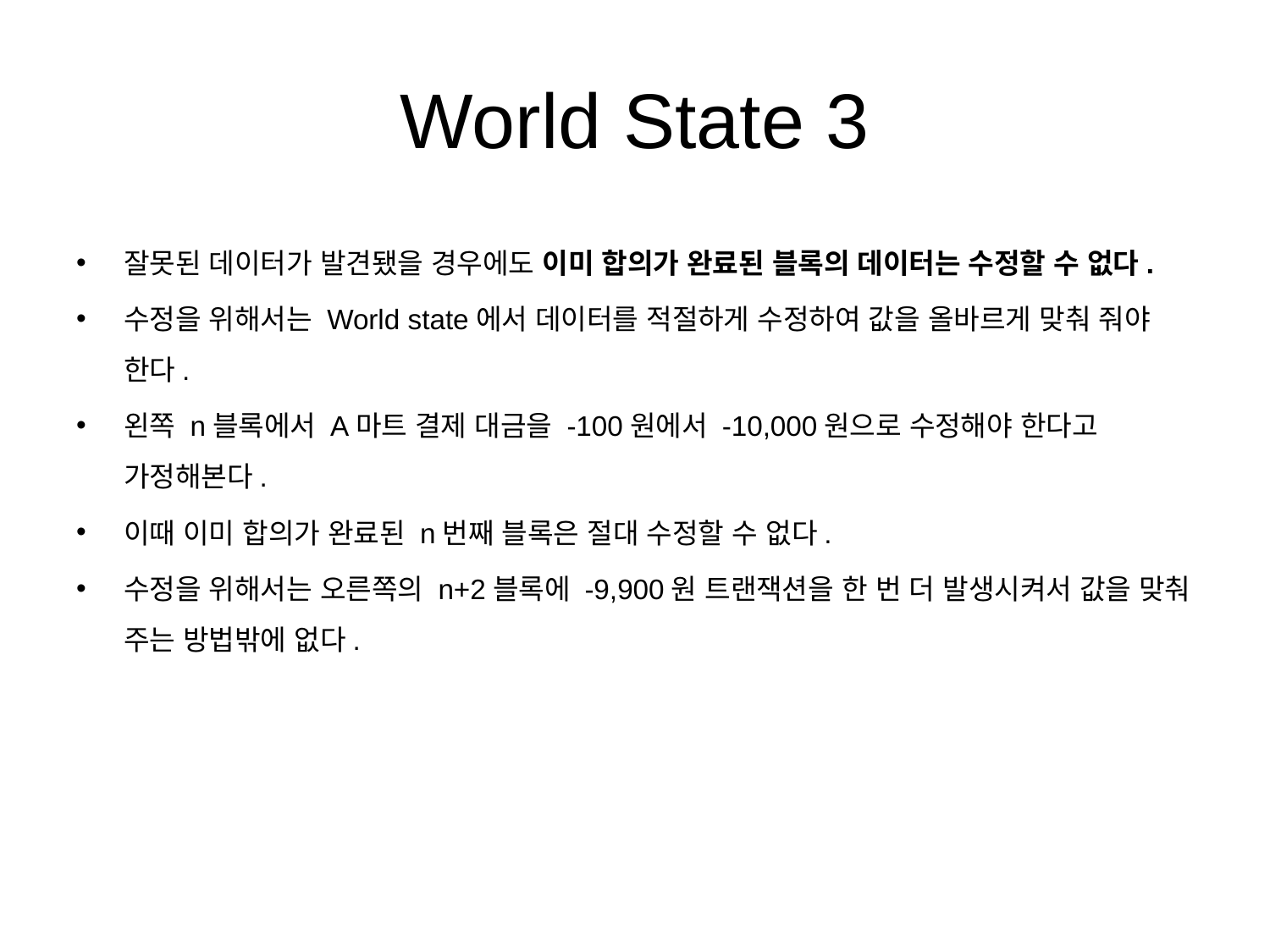

# World State 3
잘못된 데이터가 발견됐을 경우에도 이미 합의가 완료된 블록의 데이터는 수정할 수 없다.
수정을 위해서는 World state에서 데이터를 적절하게 수정하여 값을 올바르게 맞춰 줘야 한다.
왼쪽 n블록에서 A마트 결제 대금을 -100원에서 -10,000원으로 수정해야 한다고 가정해본다.
이때 이미 합의가 완료된 n번째 블록은 절대 수정할 수 없다.
수정을 위해서는 오른쪽의 n+2블록에 -9,900원 트랜잭션을 한 번 더 발생시켜서 값을 맞춰 주는 방법밖에 없다.